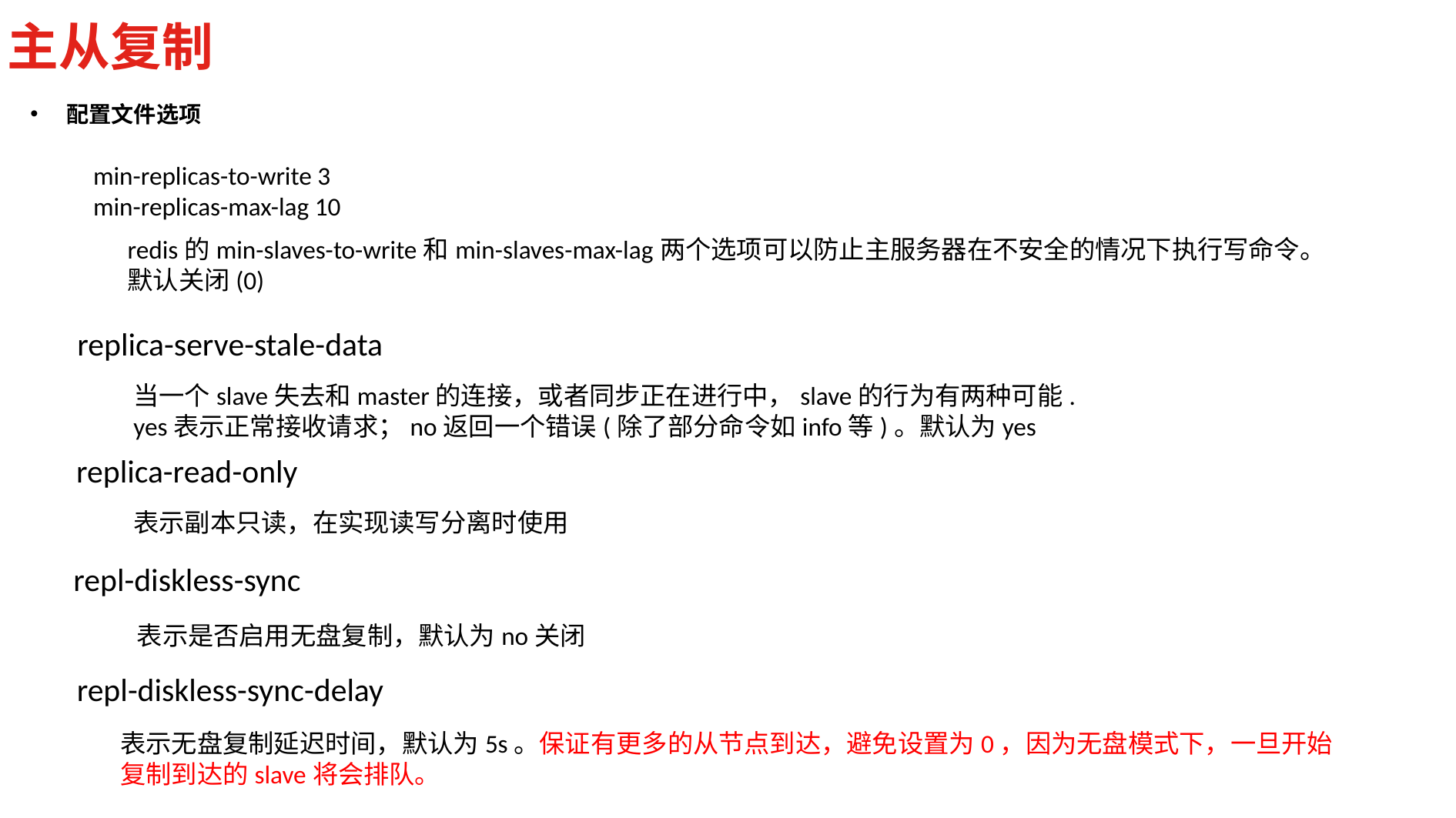

主从复制
配置文件选项
min-replicas-to-write 3
min-replicas-max-lag 10
redis的min-slaves-to-write和min-slaves-max-lag两个选项可以防止主服务器在不安全的情况下执行写命令。默认关闭(0)
replica-serve-stale-data
当一个slave失去和master的连接，或者同步正在进行中，slave的行为有两种可能.
yes表示正常接收请求；no返回一个错误(除了部分命令如info等)。默认为yes
replica-read-only
表示副本只读，在实现读写分离时使用
repl-diskless-sync
表示是否启用无盘复制，默认为no关闭
repl-diskless-sync-delay
表示无盘复制延迟时间，默认为5s。保证有更多的从节点到达，避免设置为0，因为无盘模式下，一旦开始复制到达的slave将会排队。